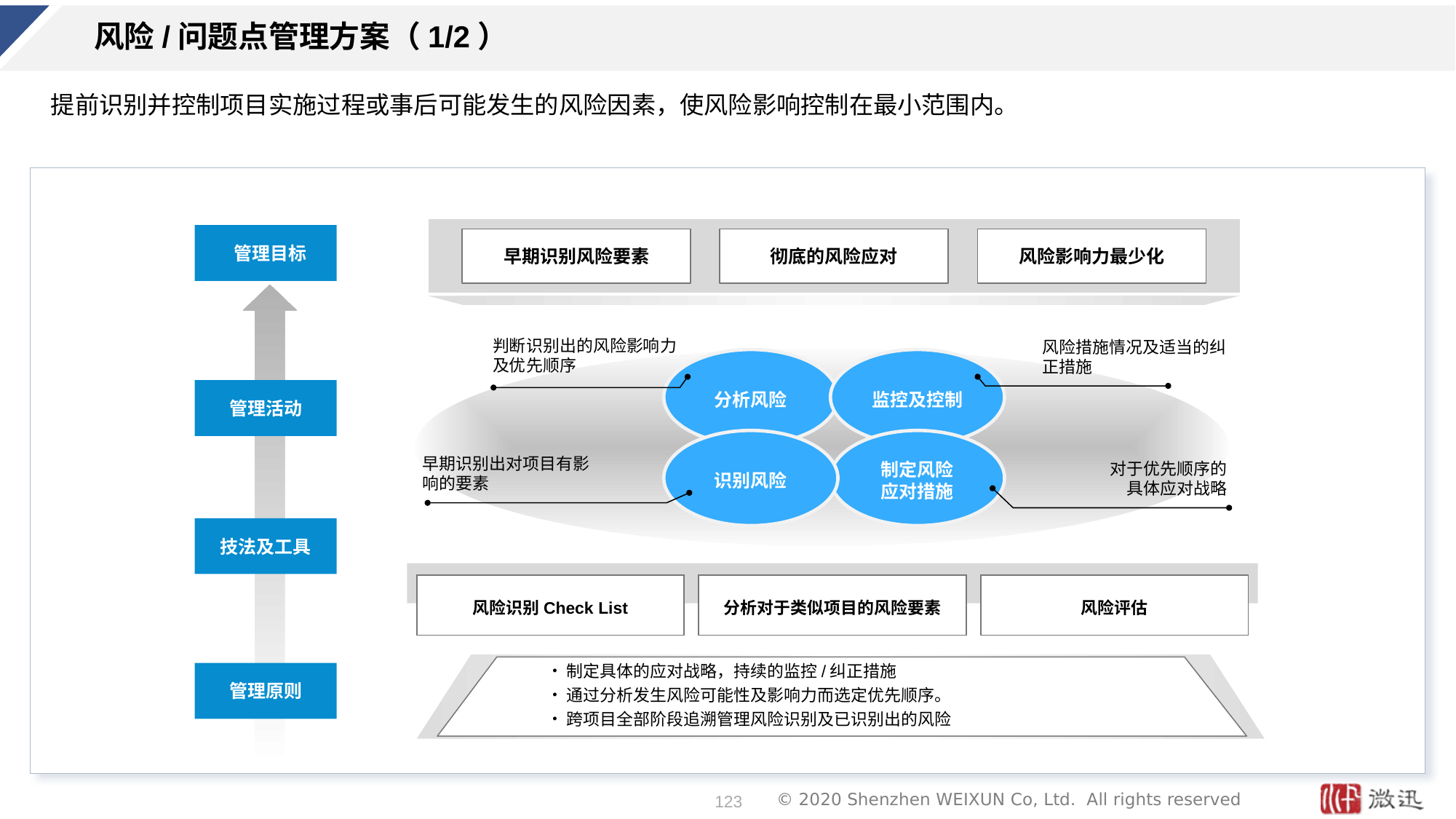

# 风险/问题点管理方案（1/2）
提前识别并控制项目实施过程或事后可能发生的风险因素，使风险影响控制在最小范围内。

 管理目标

早期识别风险要素
彻底的风险应对
风险影响力最少化

判断识别出的风险影响力
及优先顺序
风险措施情况及适当的纠正措施

分析风险
监控及控制

管理活动
识别风险
制定风险
应对措施
早期识别出对项目有影响的要素
对于优先顺序的
具体应对战略

技法及工具

风险识别Check List
分析对于类似项目的风险要素
风险评估
制定具体的应对战略，持续的监控/纠正措施
通过分析发生风险可能性及影响力而选定优先顺序。
跨项目全部阶段追溯管理风险识别及已识别出的风险

管理原则
123